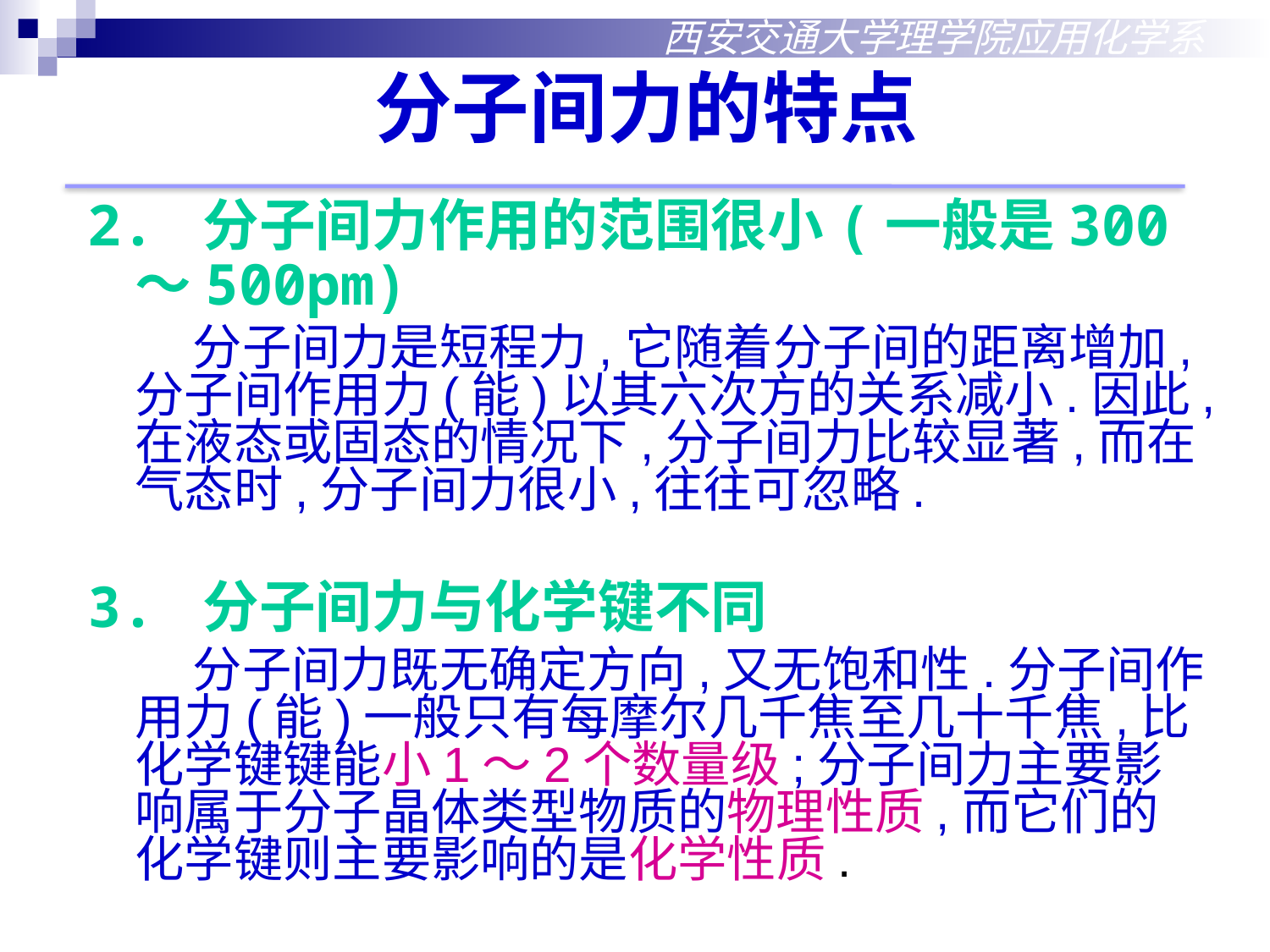

西安交通大学理学院应用化学系
分子间力的特点

2. 分子间力作用的范围很小(一般是300～500pm)
          分子间力是短程力,它随着分子间的距离增加,分子间作用力(能)以其六次方的关系减小.因此,在液态或固态的情况下,分子间力比较显著,而在气态时,分子间力很小,往往可忽略.

3. 分子间力与化学键不同
          分子间力既无确定方向,又无饱和性.分子间作用力(能)一般只有每摩尔几千焦至几十千焦,比化学键键能小1～2个数量级;分子间力主要影响属于分子晶体类型物质的物理性质,而它们的化学键则主要影响的是化学性质.